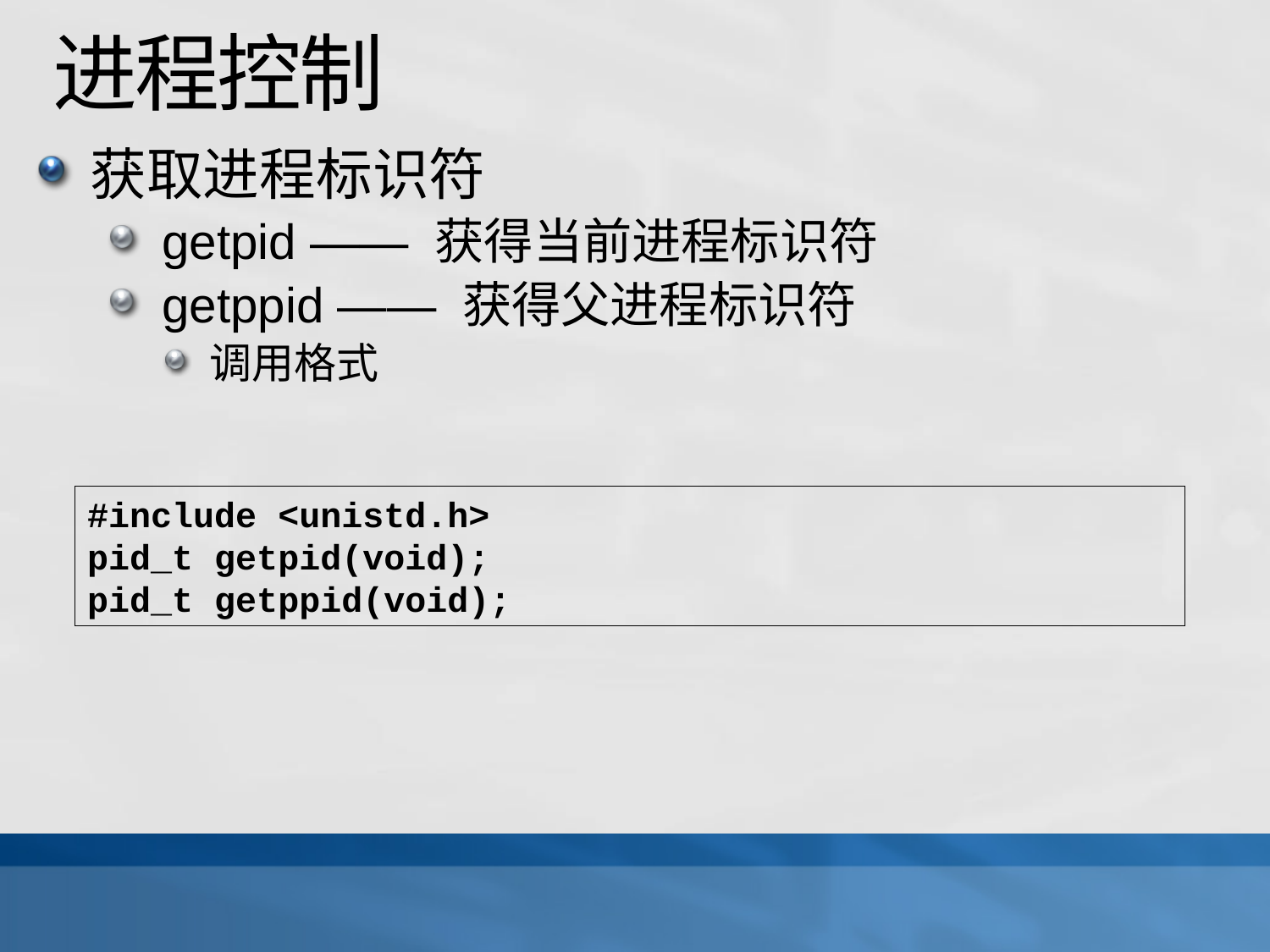

# 进程控制
获取进程标识符
getpid —— 获得当前进程标识符
getppid —— 获得父进程标识符
调用格式
#include <unistd.h>
pid_t getpid(void);
pid_t getppid(void);